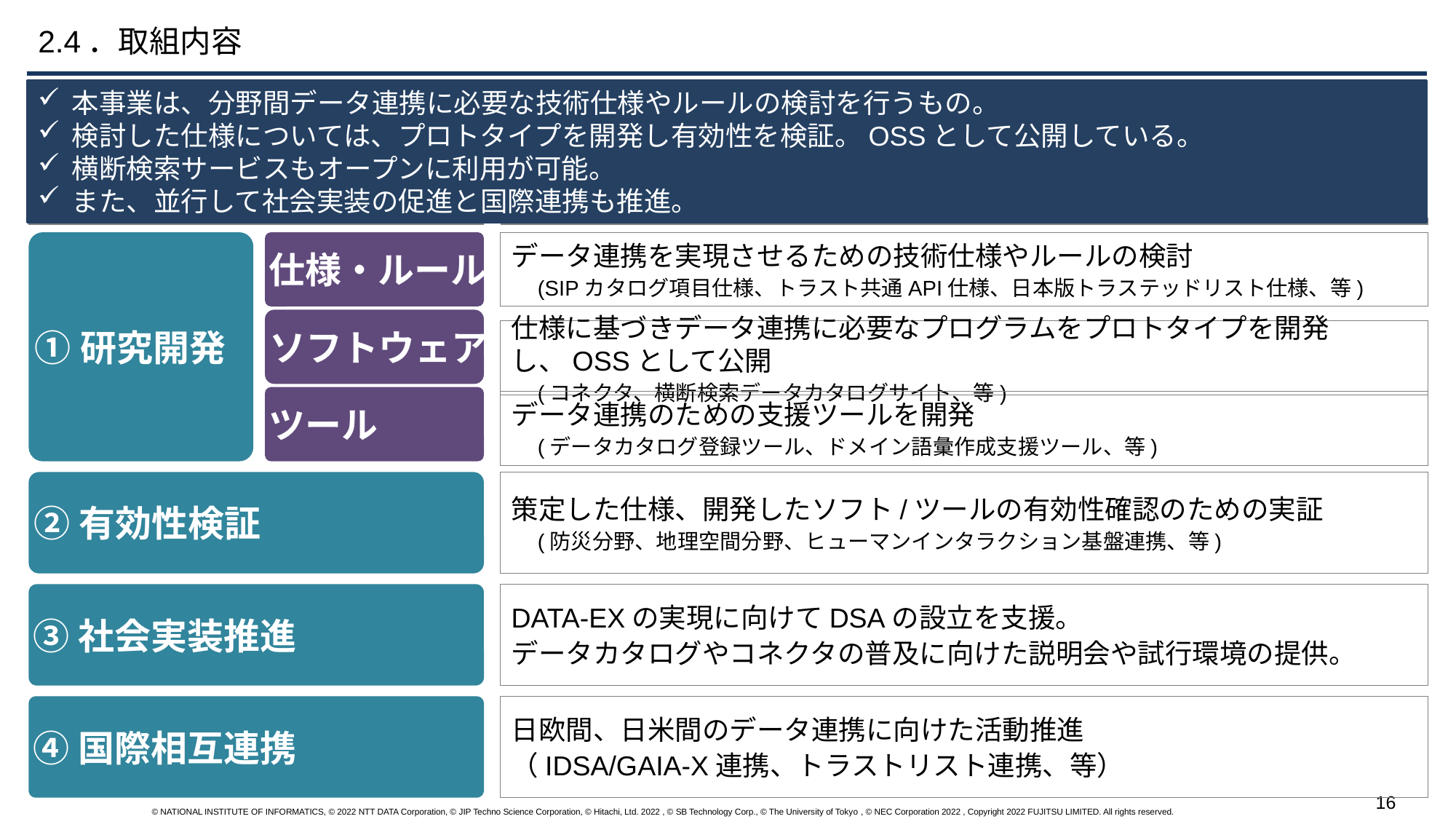

2.4．取組内容
本事業は、分野間データ連携に必要な技術仕様やルールの検討を行うもの。
検討した仕様については、プロトタイプを開発し有効性を検証。OSSとして公開している。
横断検索サービスもオープンに利用が可能。
また、並行して社会実装の促進と国際連携も推進。
取組テーマ
概要
①研究開発
仕様・ルール
データ連携を実現させるための技術仕様やルールの検討
　(SIPカタログ項目仕様、トラスト共通API仕様、日本版トラステッドリスト仕様、等)
ソフトウェア
仕様に基づきデータ連携に必要なプログラムをプロトタイプを開発し、OSSとして公開
　(コネクタ、横断検索データカタログサイト、等)
ツール
データ連携のための支援ツールを開発
　(データカタログ登録ツール、ドメイン語彙作成支援ツール、等)
②有効性検証
策定した仕様、開発したソフト/ツールの有効性確認のための実証
　(防災分野、地理空間分野、ヒューマンインタラクション基盤連携、等)
③社会実装推進
DATA-EXの実現に向けてDSAの設立を支援。
データカタログやコネクタの普及に向けた説明会や試行環境の提供。
④国際相互連携
日欧間、日米間のデータ連携に向けた活動推進
（IDSA/GAIA-X連携、トラストリスト連携、等）